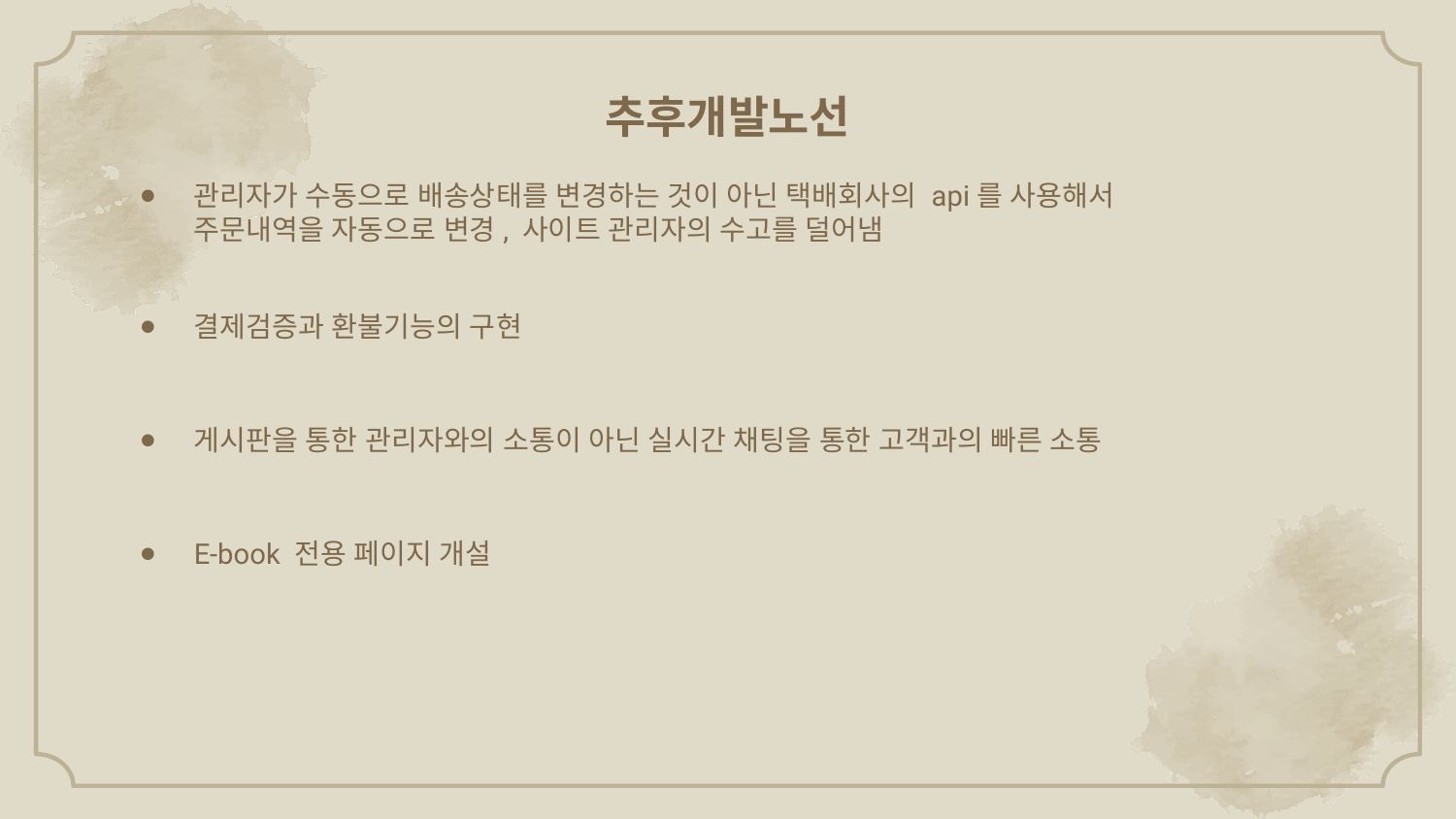

추후개발노선
관리자가 수동으로 배송상태를 변경하는 것이 아닌 택배회사의 api를 사용해서 주문내역을 자동으로 변경, 사이트 관리자의 수고를 덜어냄
결제검증과 환불기능의 구현
게시판을 통한 관리자와의 소통이 아닌 실시간 채팅을 통한 고객과의 빠른 소통
E-book 전용 페이지 개설